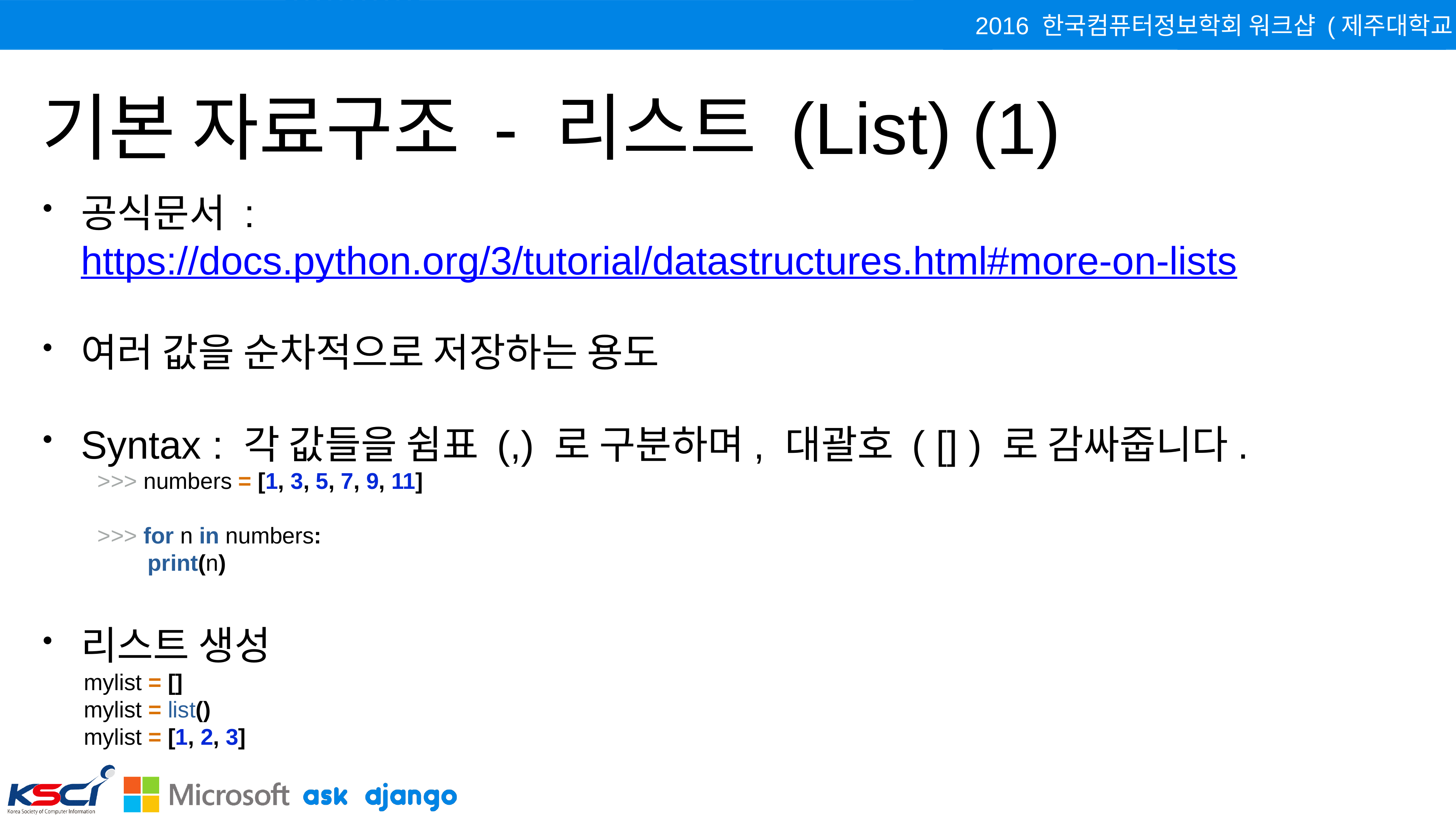

# 기본 자료구조 - 리스트 (List) (1)
공식문서 : https://docs.python.org/3/tutorial/datastructures.html#more-on-lists
여러 값을 순차적으로 저장하는 용도
Syntax : 각 값들을 쉼표 (,) 로 구분하며, 대괄호 ( [] ) 로 감싸줍니다.
>>> numbers = [1, 3, 5, 7, 9, 11]

>>> for n in numbers:
        print(n)
리스트 생성
mylist = []
mylist = list()
mylist = [1, 2, 3]